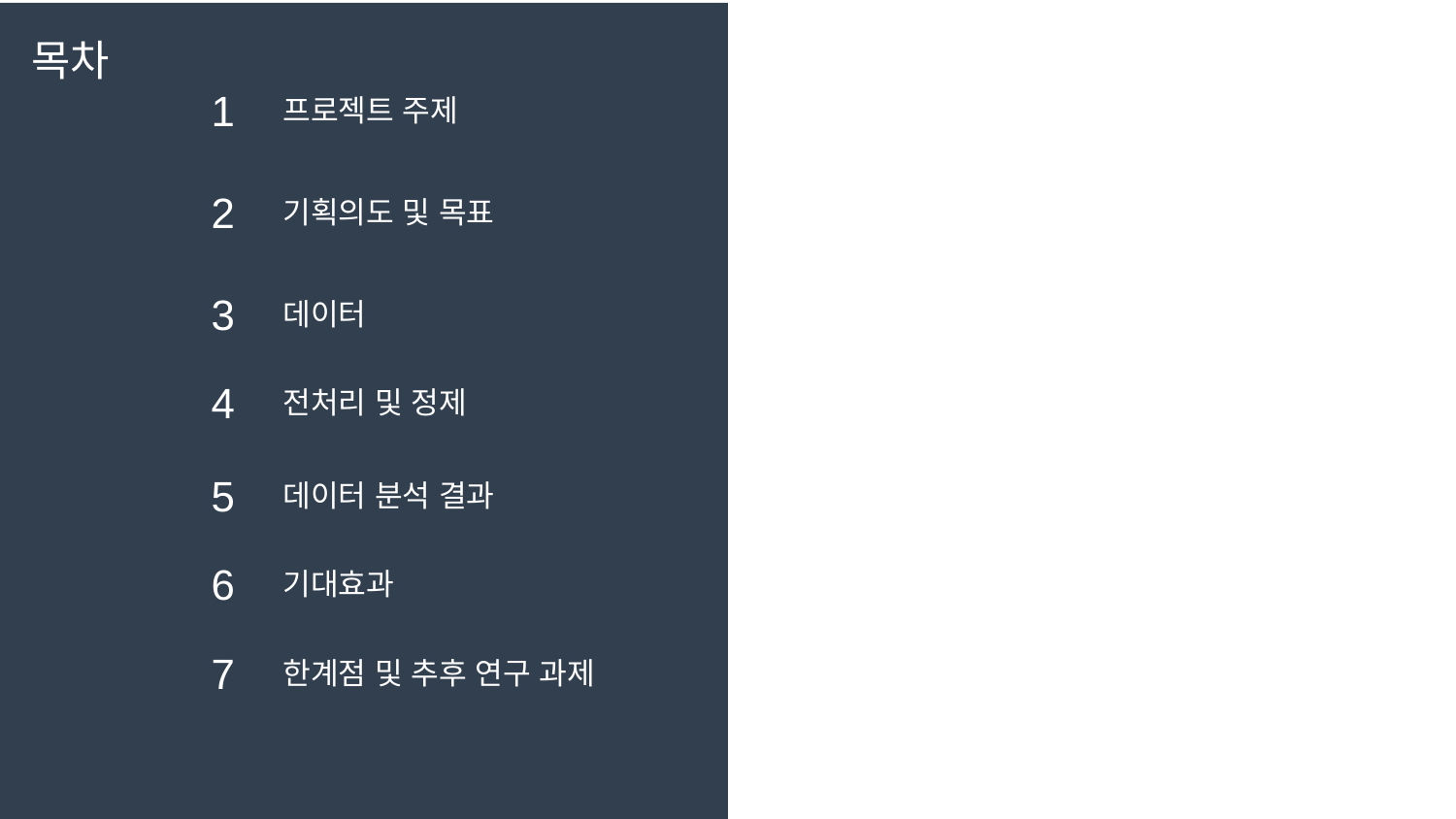

목차
1
프로젝트 주제
2
기획의도 및 목표
3
데이터
4
전처리 및 정제
5
데이터 분석 결과
6
기대효과
7
한계점 및 추후 연구 과제